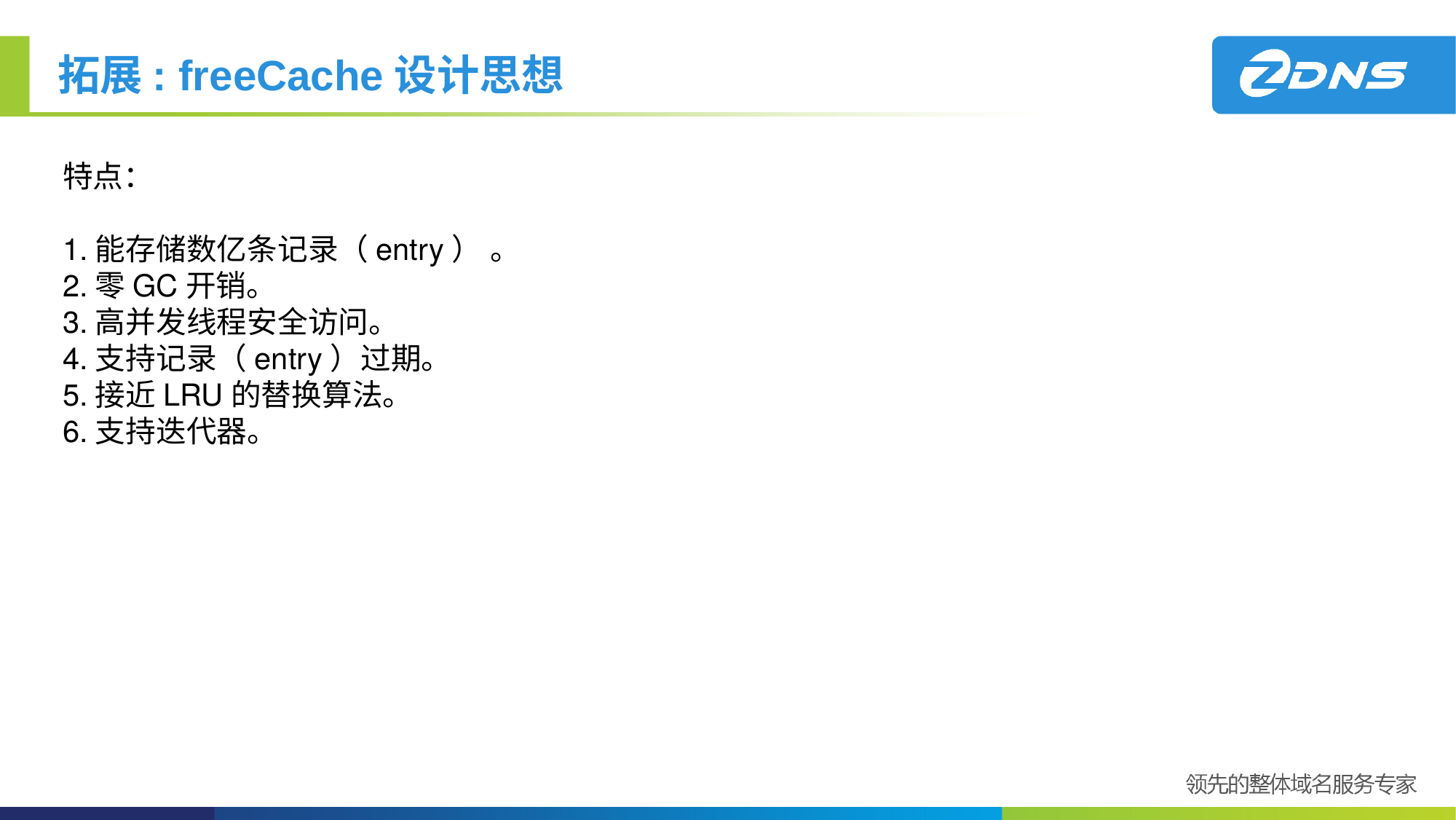

# 拓展: freeCache设计思想
特点：

1.能存储数亿条记录（entry） 。
2.零GC开销。
3.高并发线程安全访问。
4.支持记录（entry）过期。
5.接近LRU的替换算法。
6.支持迭代器。